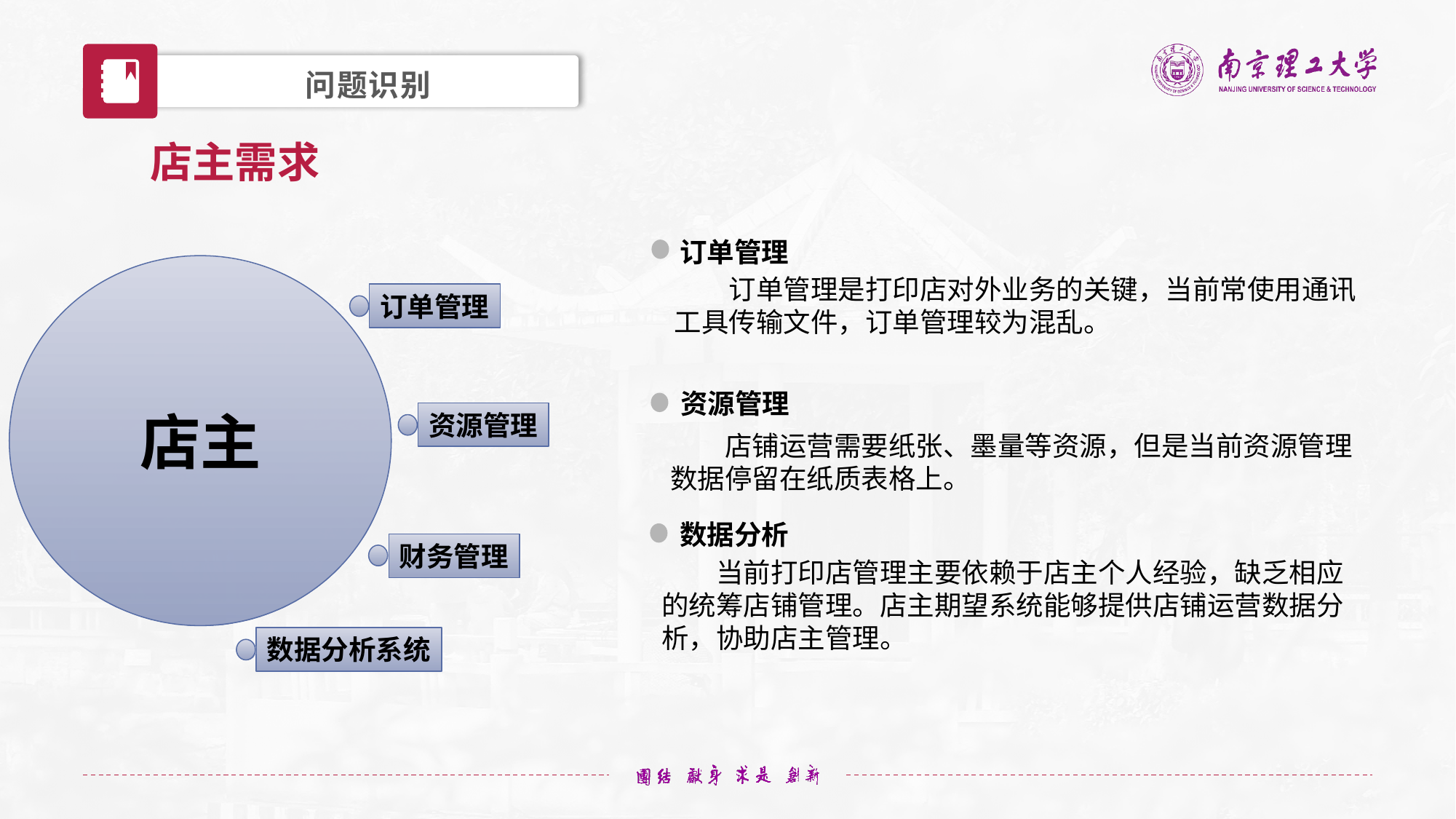

问题识别
店主需求

订单管理

店主
订单管理

资源管理

财务管理

数据分析系统

订单管理是打印店对外业务的关键，当前常使用通讯工具传输文件，订单管理较为混乱。
资源管理

店铺运营需要纸张、墨量等资源，但是当前资源管理数据停留在纸质表格上。
数据分析

当前打印店管理主要依赖于店主个人经验，缺乏相应的统筹店铺管理。店主期望系统能够提供店铺运营数据分析，协助店主管理。